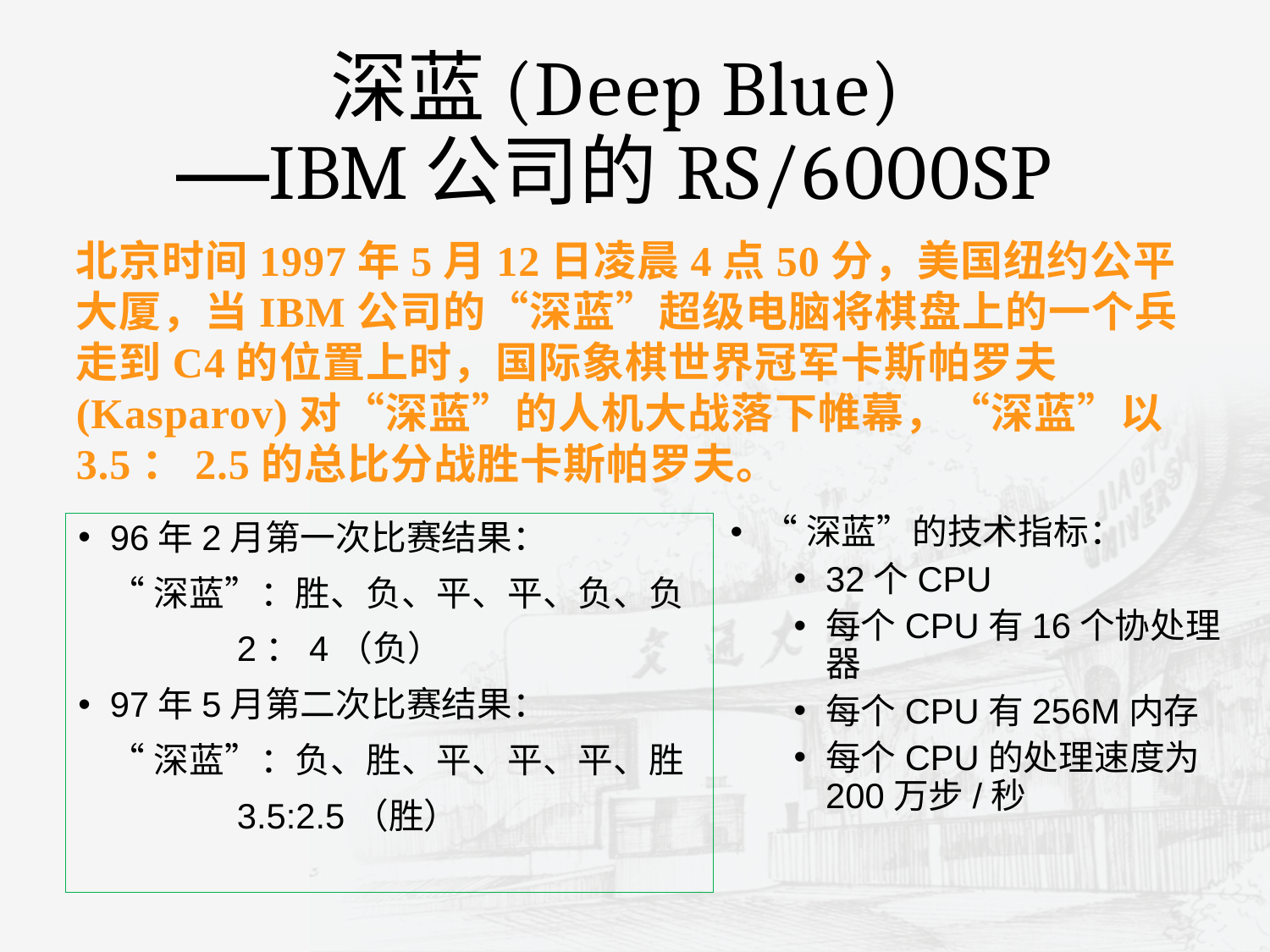

深蓝(Deep Blue)
——IBM公司的RS/6000SP
北京时间1997年5月12日凌晨4点50分，美国纽约公平大厦，当IBM公司的“深蓝”超级电脑将棋盘上的一个兵走到C4的位置上时，国际象棋世界冠军卡斯帕罗夫(Kasparov)对“深蓝”的人机大战落下帷幕，“深蓝”以3.5：2.5的总比分战胜卡斯帕罗夫。
“深蓝”的技术指标：
32个CPU
每个CPU有16个协处理器
每个CPU有256M内存
每个CPU的处理速度为200万步/秒
96年2月第一次比赛结果：
	“深蓝”：胜、负、平、平、负、负
		2：4（负）
97年5月第二次比赛结果：
	“深蓝”：负、胜、平、平、平、胜
		3.5:2.5（胜）
18